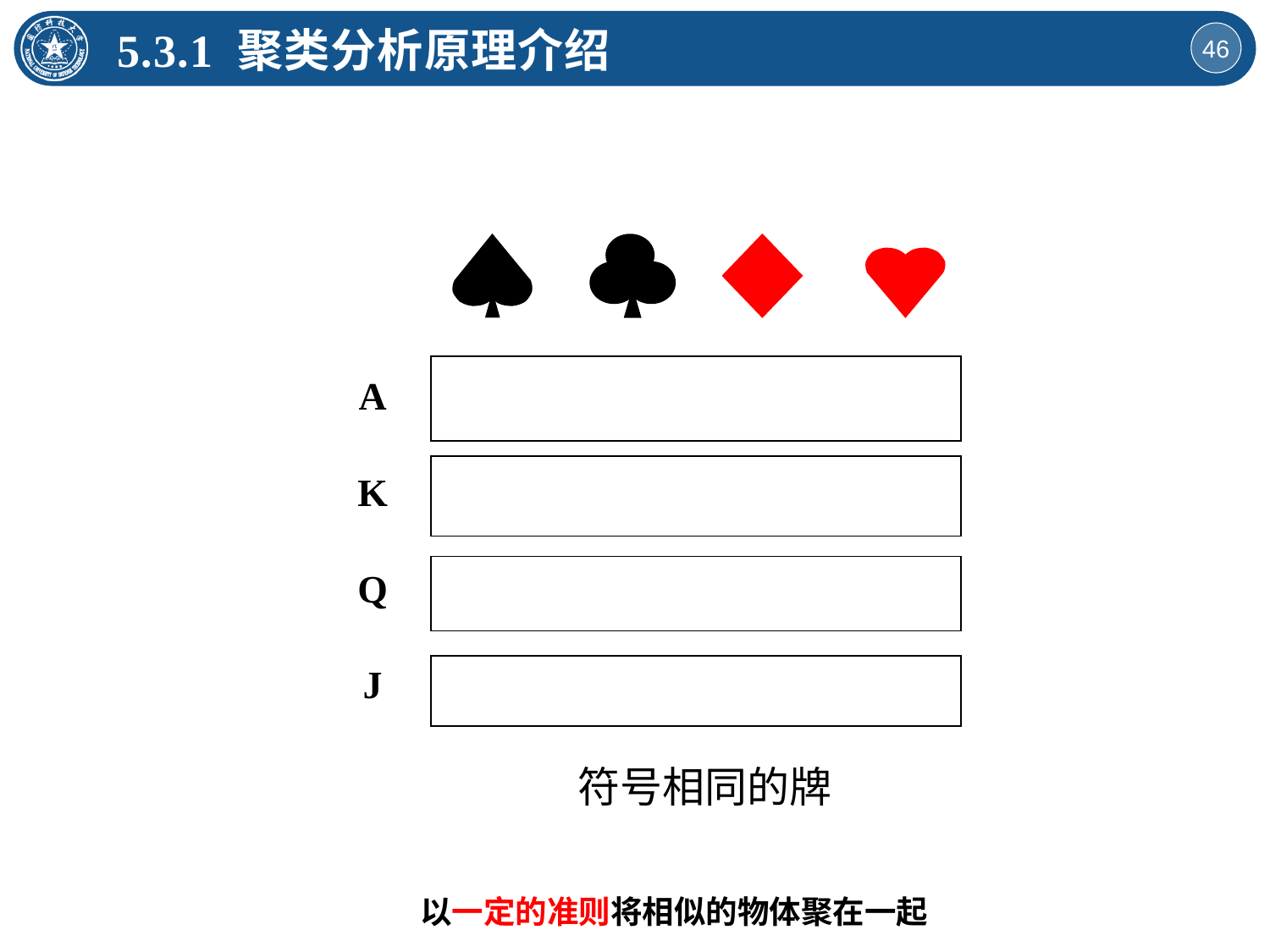

5.3.1 聚类分析原理介绍

A
K
Q
J

符号相同的牌
以一定的准则将相似的物体聚在一起